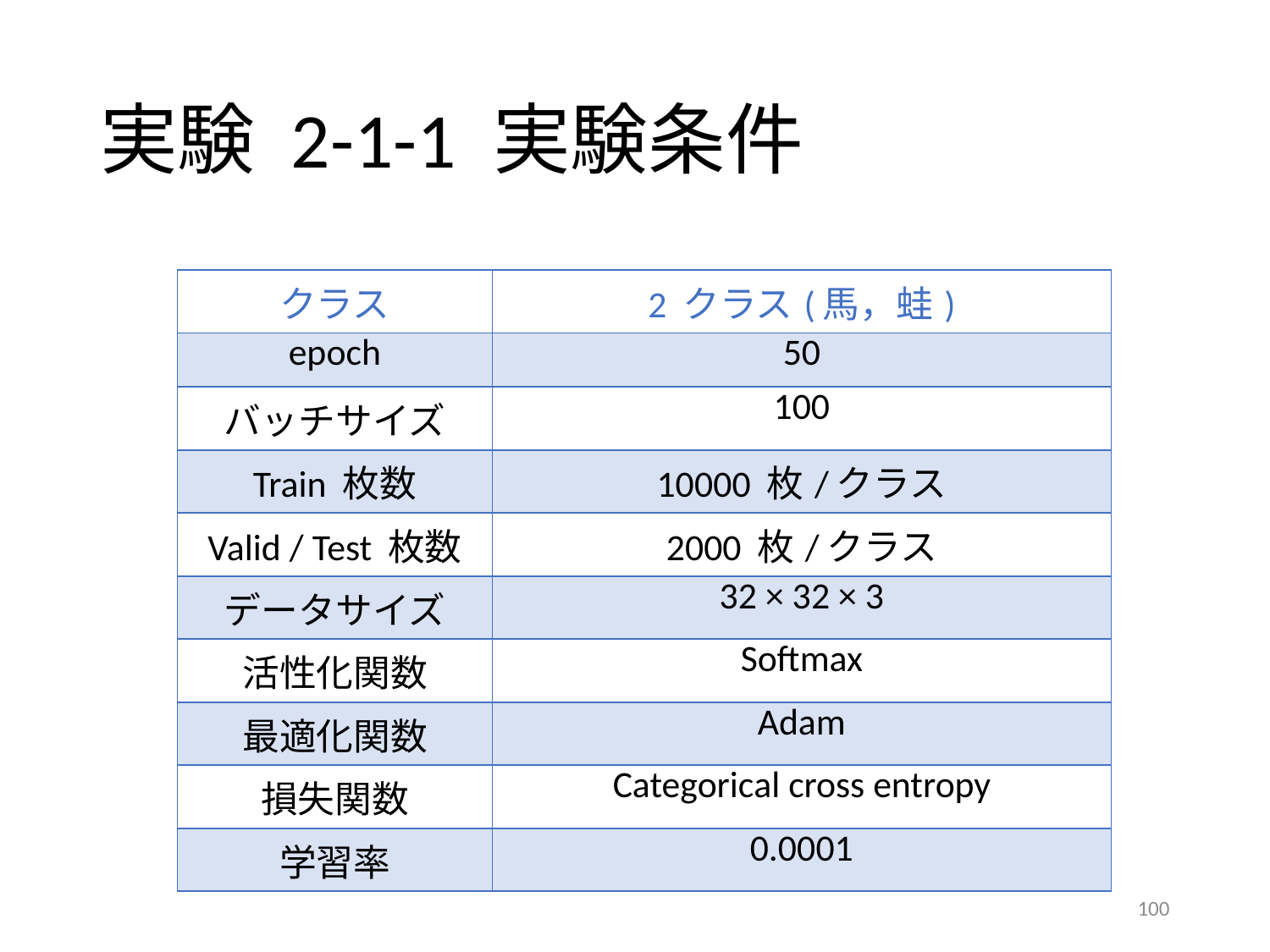

# 実験 2-1-1 実験条件
| クラス | 2 クラス(馬，蛙) |
| --- | --- |
| epoch | 50 |
| バッチサイズ | 100 |
| Train 枚数 | 10000 枚/クラス |
| Valid / Test 枚数 | 2000 枚/クラス |
| データサイズ | 32 × 32 × 3 |
| 活性化関数 | Softmax |
| 最適化関数 | Adam |
| 損失関数 | Categorical cross entropy |
| 学習率 | 0.0001 |
100